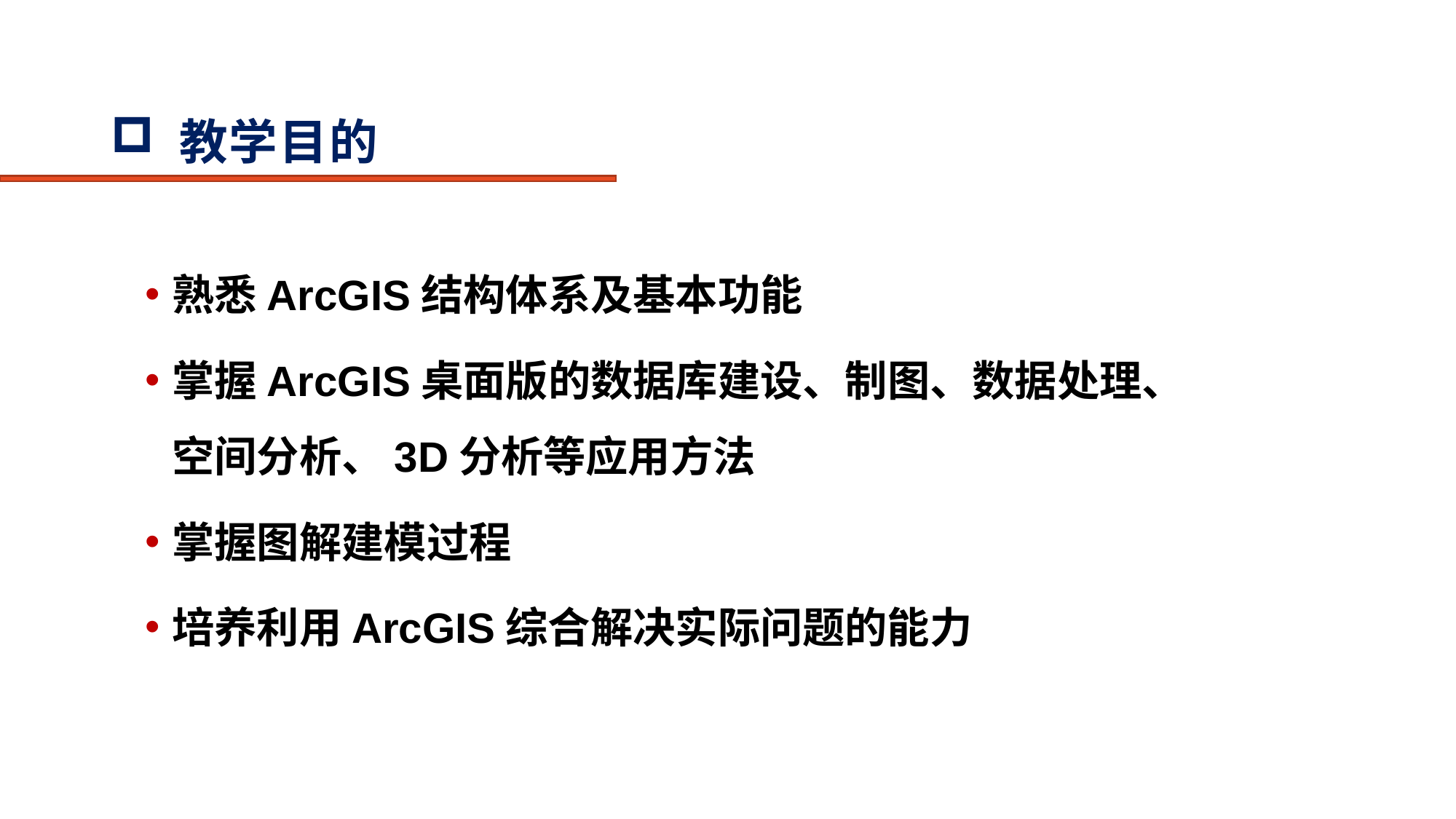

# 教学目的
熟悉ArcGIS结构体系及基本功能
掌握ArcGIS桌面版的数据库建设、制图、数据处理、空间分析、3D分析等应用方法
掌握图解建模过程
培养利用ArcGIS综合解决实际问题的能力